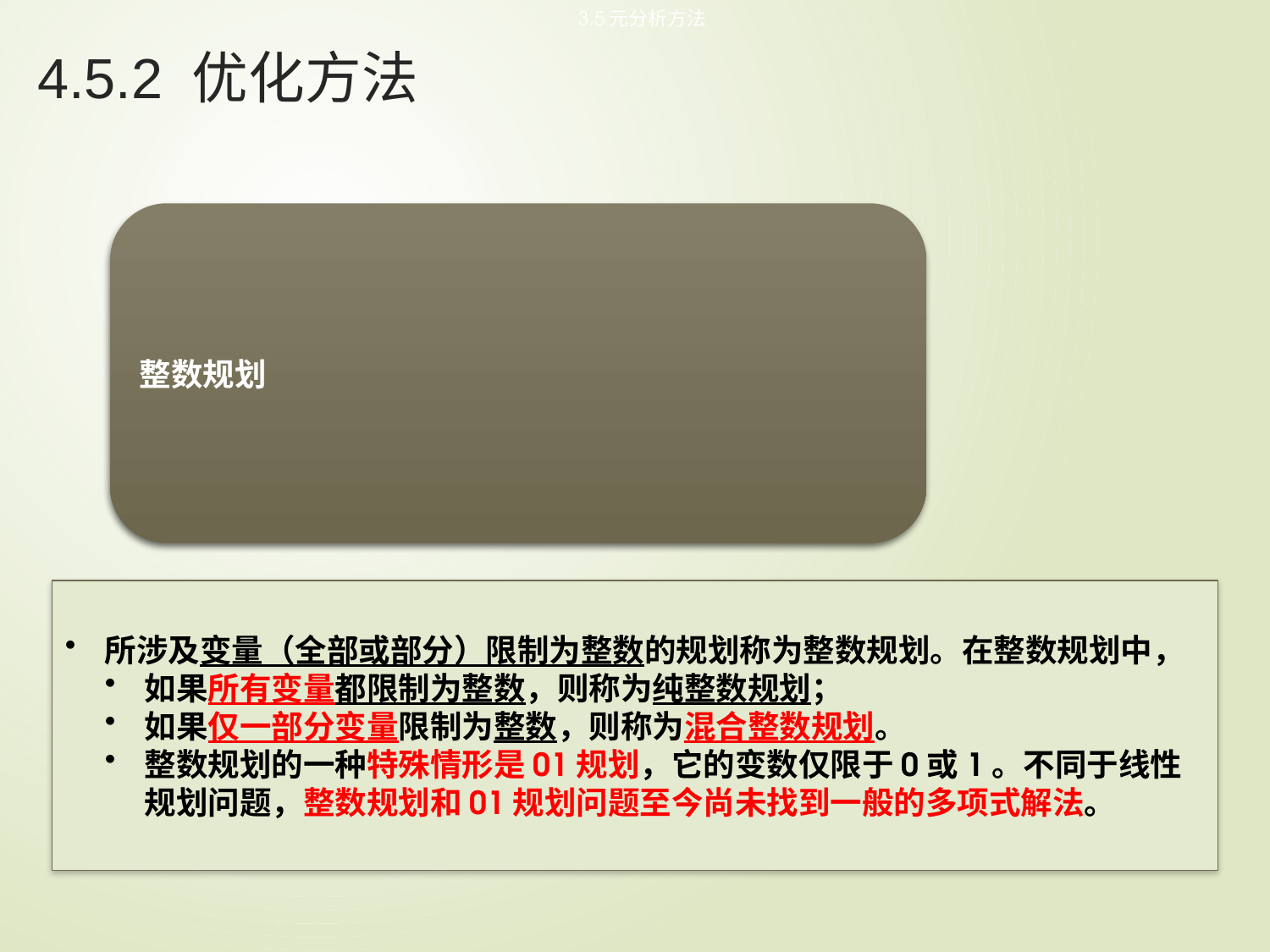

3.5元分析方法
# 4.5.2 优化方法
整数规划
所涉及变量（全部或部分）限制为整数的规划称为整数规划。在整数规划中，
如果所有变量都限制为整数，则称为纯整数规划；
如果仅一部分变量限制为整数，则称为混合整数规划。
整数规划的一种特殊情形是01规划，它的变数仅限于0或1。不同于线性规划问题，整数规划和01规划问题至今尚未找到一般的多项式解法。